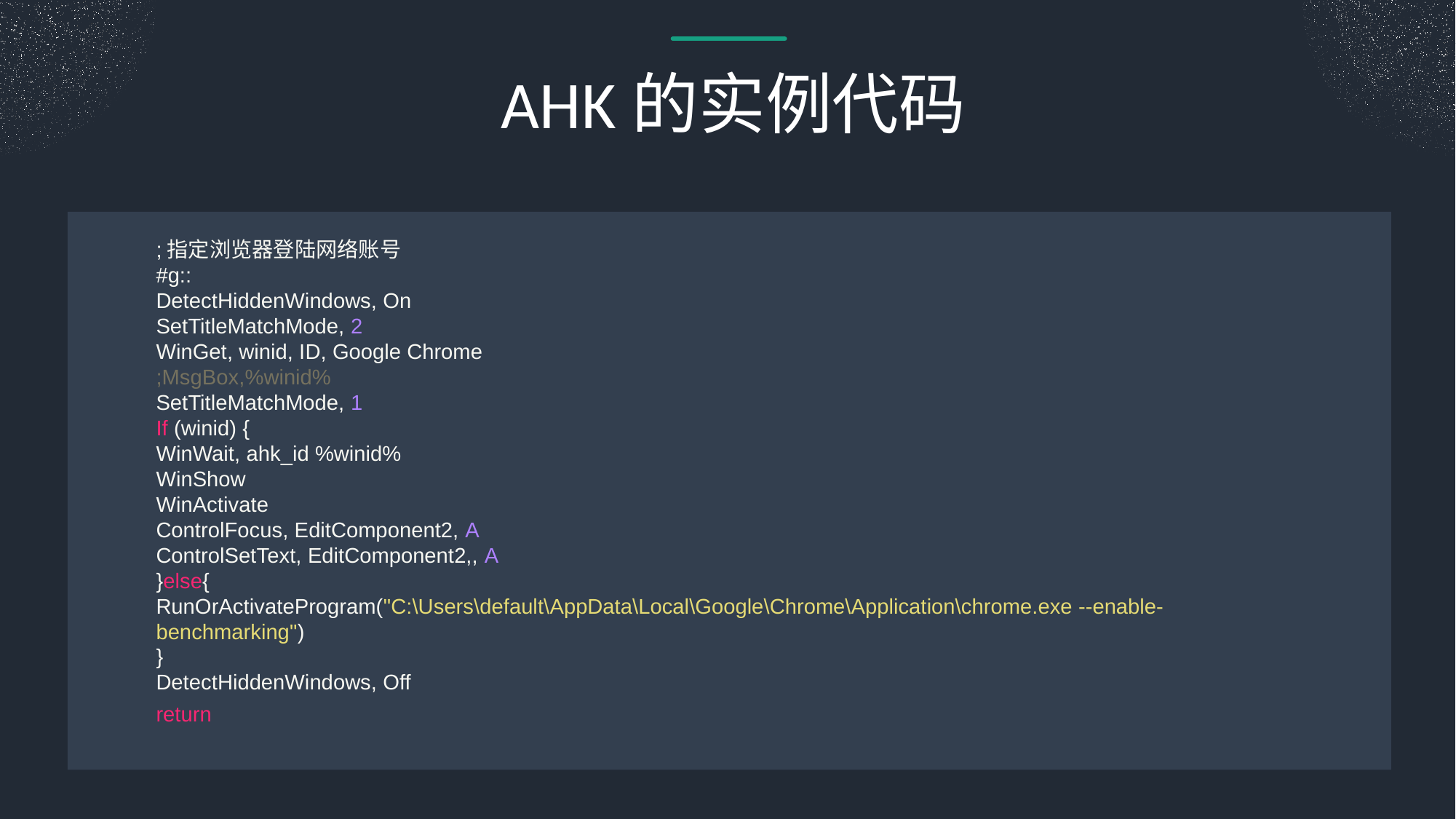

AHK的实例代码

;指定浏览器登陆网络账号
#g::
DetectHiddenWindows, On
SetTitleMatchMode, 2
WinGet, winid, ID, Google Chrome
;MsgBox,%winid%
SetTitleMatchMode, 1
If (winid) {
WinWait, ahk_id %winid%
WinShow
WinActivate
ControlFocus, EditComponent2, A
ControlSetText, EditComponent2,, A
}else{
RunOrActivateProgram("C:\Users\default\AppData\Local\Google\Chrome\Application\chrome.exe --enable-benchmarking")
}
DetectHiddenWindows, Off
return